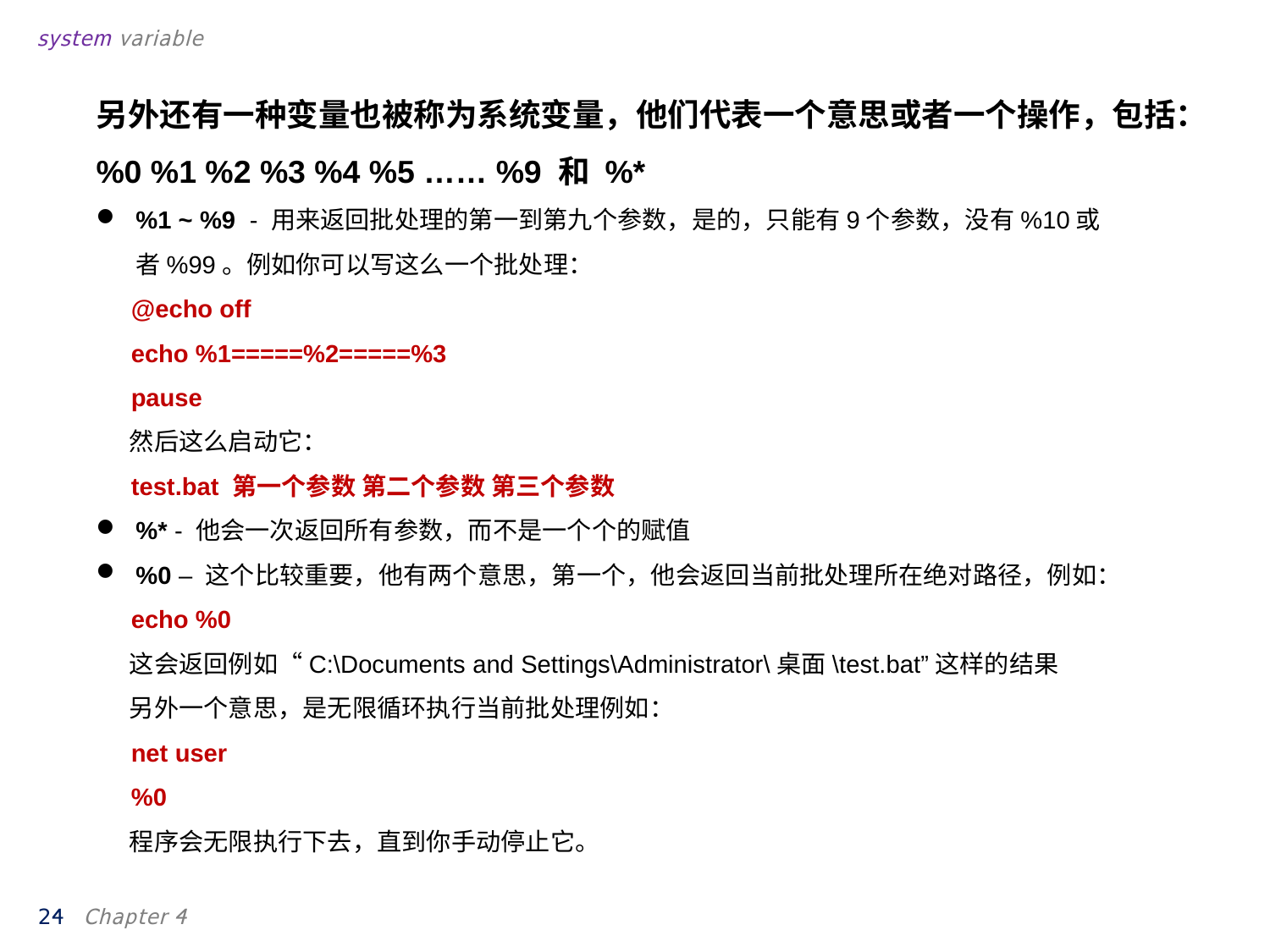

system variable
另外还有一种变量也被称为系统变量，他们代表一个意思或者一个操作，包括：
%0 %1 %2 %3 %4 %5 …… %9 和 %*
%1 ~ %9  - 用来返回批处理的第一到第九个参数，是的，只能有9个参数，没有%10或者%99。例如你可以写这么一个批处理：
     @echo off
     echo %1=====%2=====%3
     pause
     然后这么启动它：
     test.bat 第一个参数 第二个参数 第三个参数
%* - 他会一次返回所有参数，而不是一个个的赋值
%0 – 这个比较重要，他有两个意思，第一个，他会返回当前批处理所在绝对路径，例如：
     echo %0
     这会返回例如“C:\Documents and Settings\Administrator\桌面\test.bat”这样的结果
     另外一个意思，是无限循环执行当前批处理例如：
     net user
     %0
     程序会无限执行下去，直到你手动停止它。
24   Chapter 4